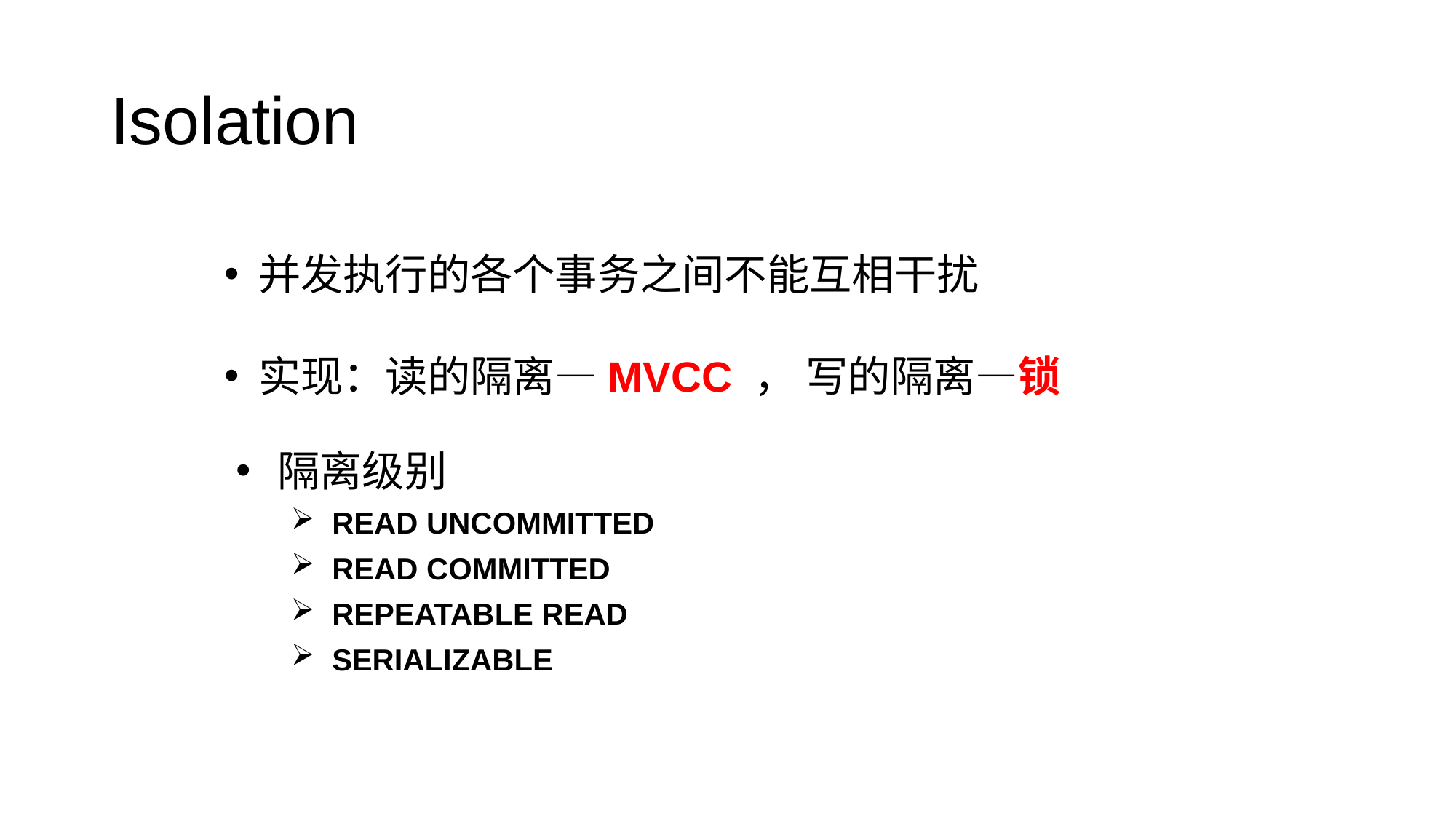

# Isolation
并发执行的各个事务之间不能互相干扰
实现：读的隔离—MVCC ， 写的隔离—锁

隔离级别
READ UNCOMMITTED
READ COMMITTED
REPEATABLE READ
SERIALIZABLE